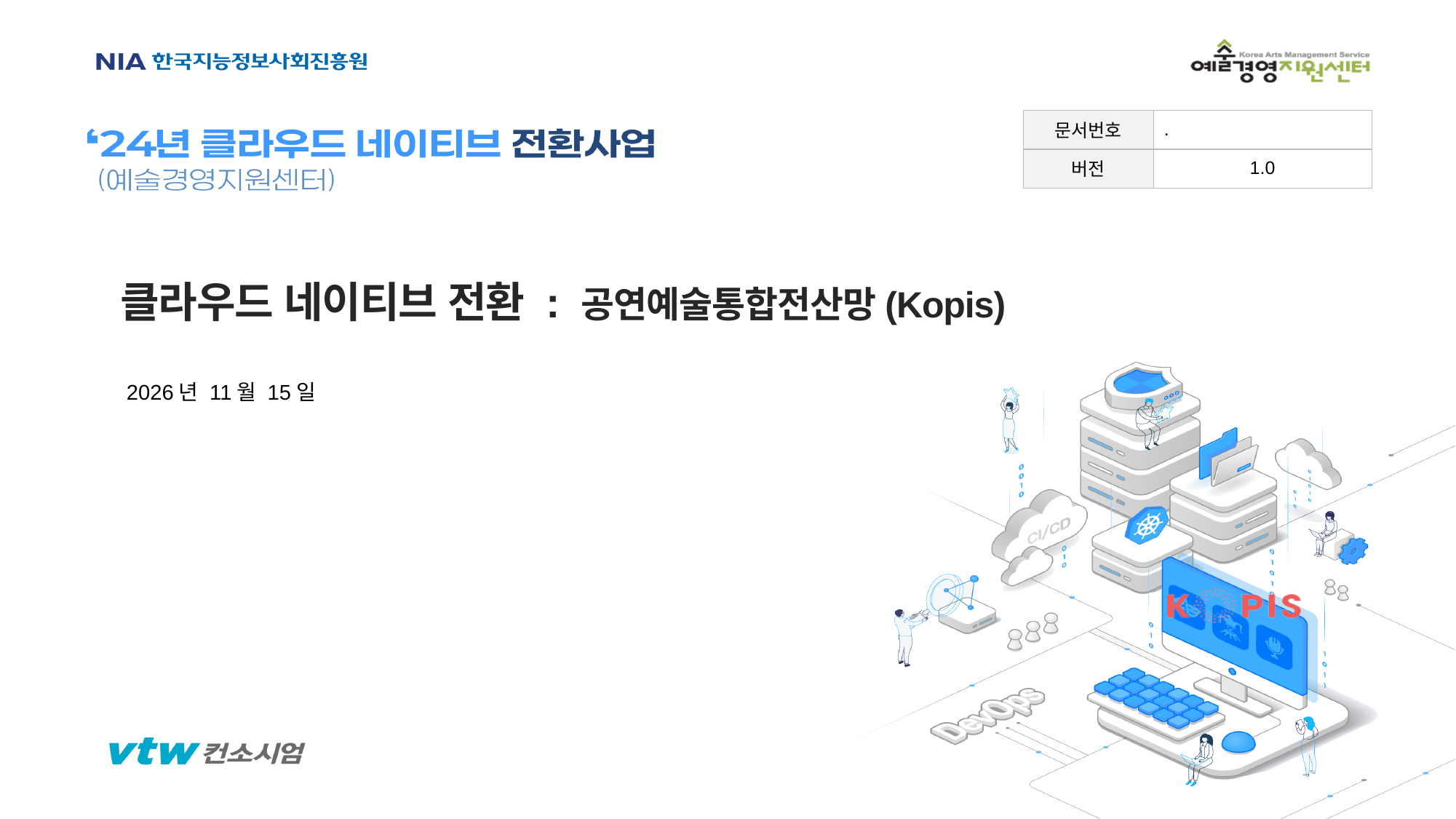

.
1.0
# 클라우드 네이티브 전환 : 공연예술통합전산망(Kopis)
2026년 11월 15일